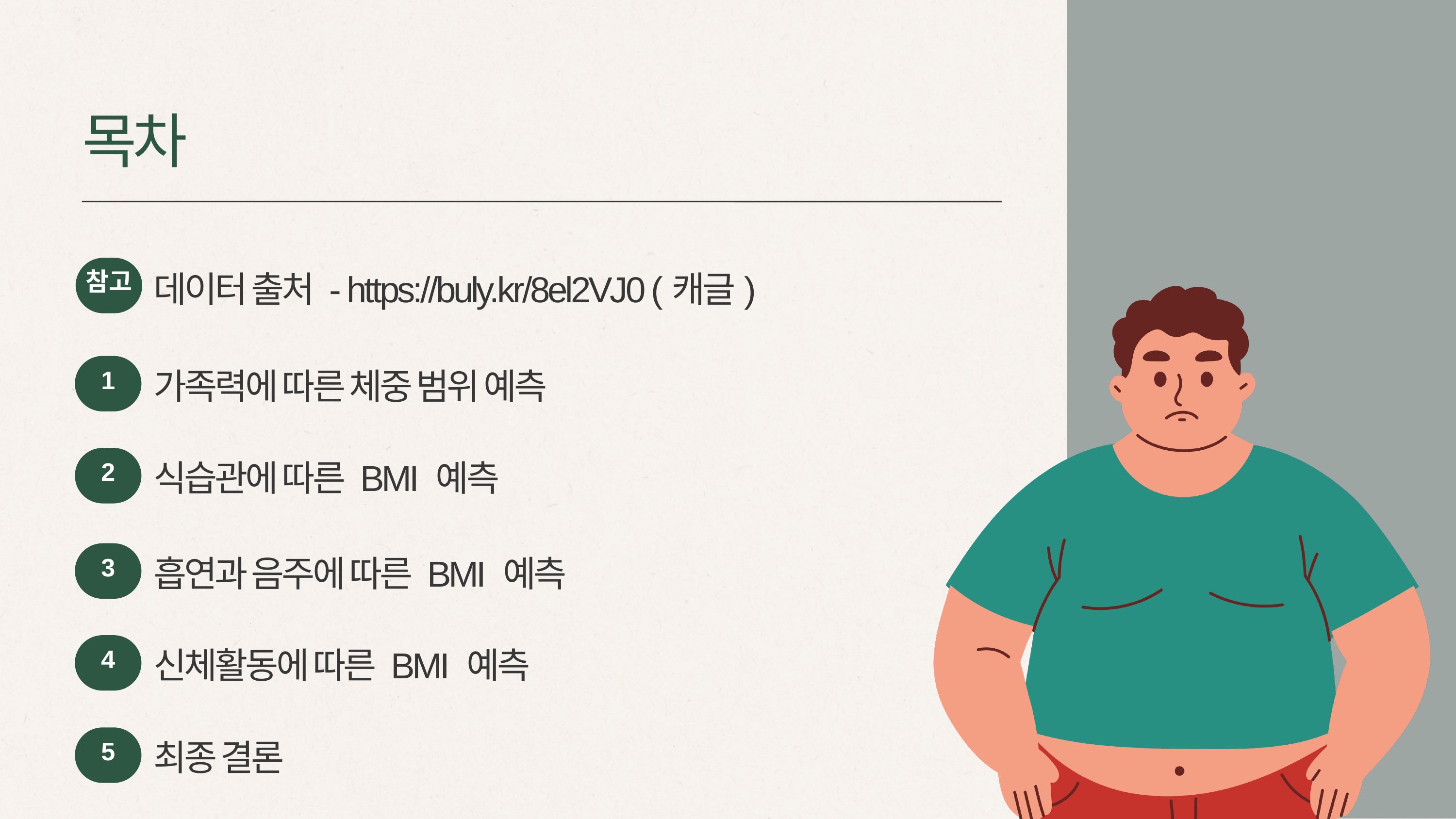

목차

참고
데이터 출처 - https://buly.kr/8el2VJ0 (캐글)

1
가족력에 따른 체중 범위 예측

2
식습관에 따른 BMI 예측

3
흡연과 음주에 따른 BMI 예측

4
신체활동에 따른 BMI 예측

5
최종 결론